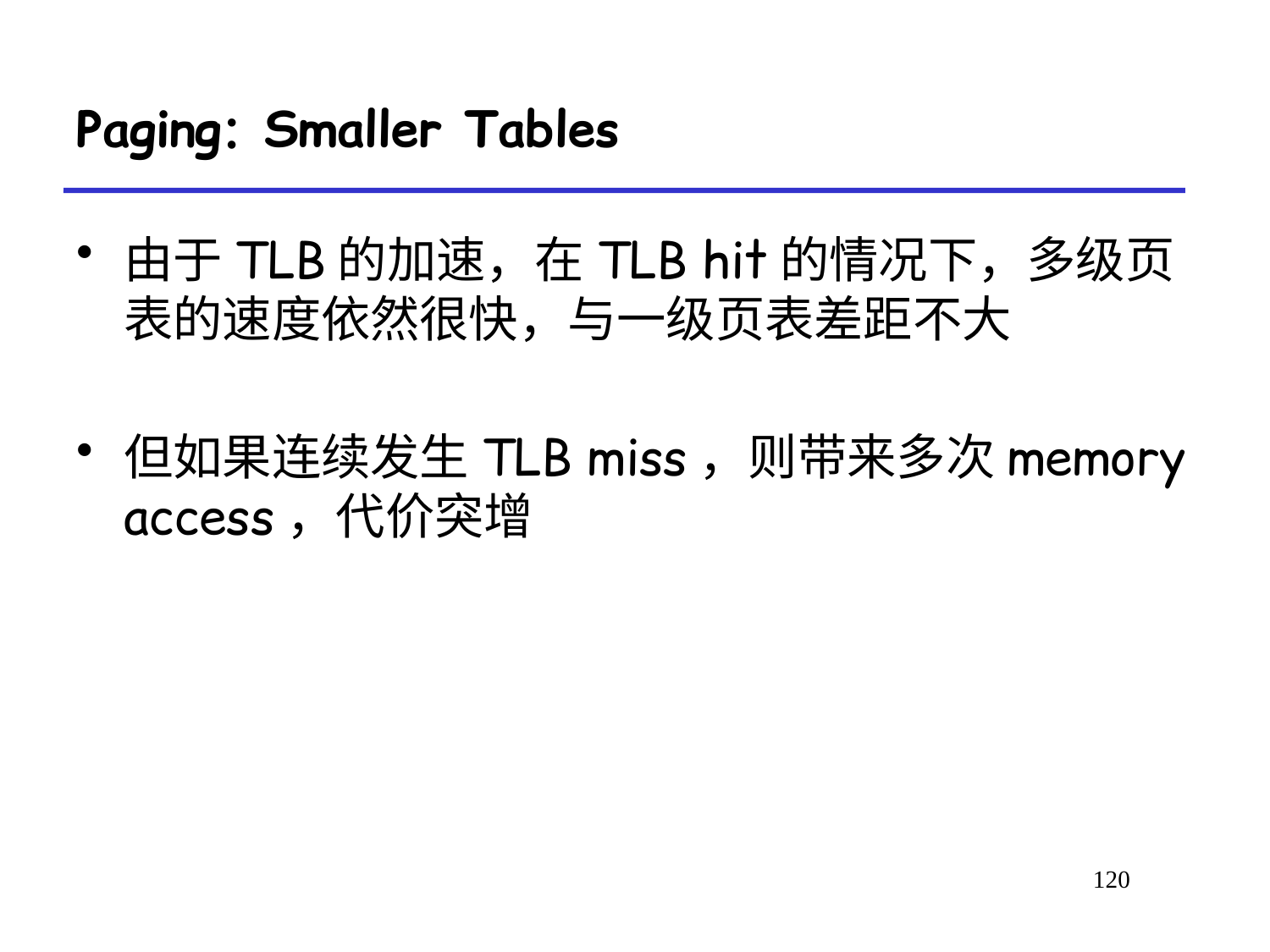

# Paging: Smaller Tables
由于TLB的加速，在TLB hit的情况下，多级页表的速度依然很快，与一级页表差距不大

但如果连续发生TLB miss，则带来多次memory access，代价突增
120